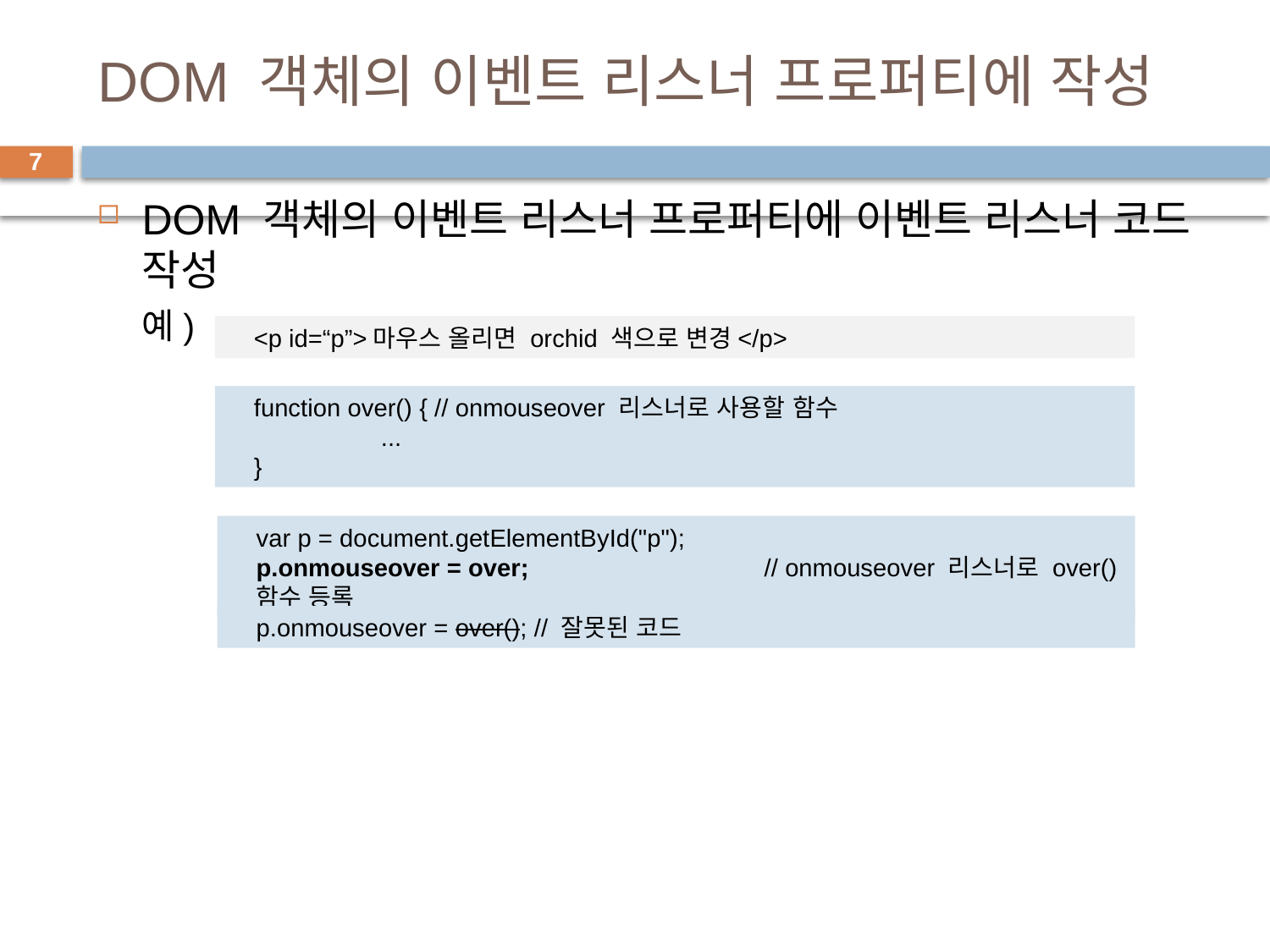

# DOM 객체의 이벤트 리스너 프로퍼티에 작성
7
DOM 객체의 이벤트 리스너 프로퍼티에 이벤트 리스너 코드 작성
예)

<p id=“p”>마우스 올리면 orchid 색으로 변경</p>
function over() { // onmouseover 리스너로 사용할 함수
	...
}
var p = document.getElementById("p");
p.onmouseover = over; 		// onmouseover 리스너로 over() 함수 등록
p.onmouseover = over(); // 잘못된 코드